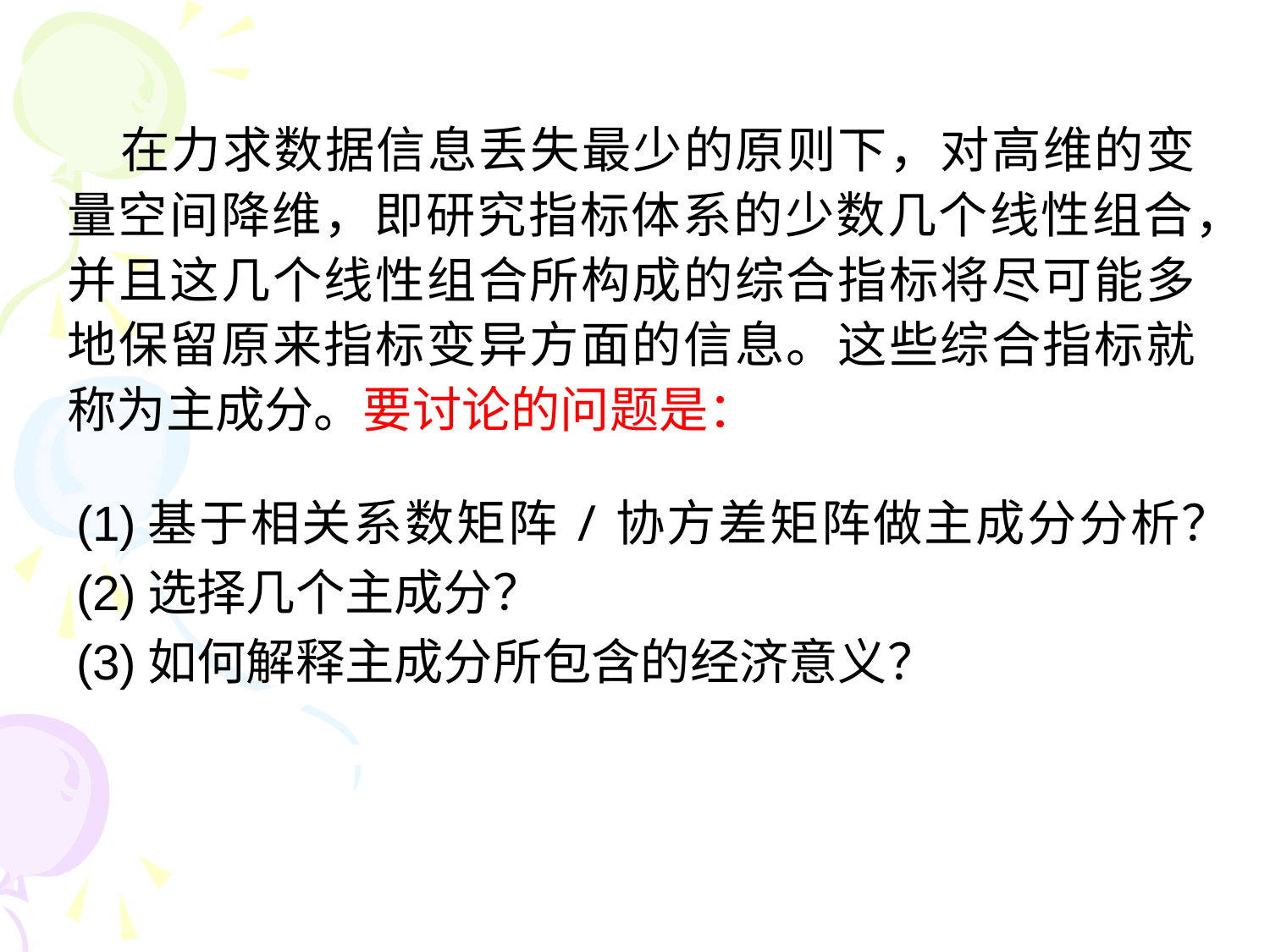

在力求数据信息丢失最少的原则下，对高维的变量空间降维，即研究指标体系的少数几个线性组合，并且这几个线性组合所构成的综合指标将尽可能多地保留原来指标变异方面的信息。这些综合指标就称为主成分。要讨论的问题是：

基于相关系数矩阵/协方差矩阵做主成分分析？
选择几个主成分？
如何解释主成分所包含的经济意义？